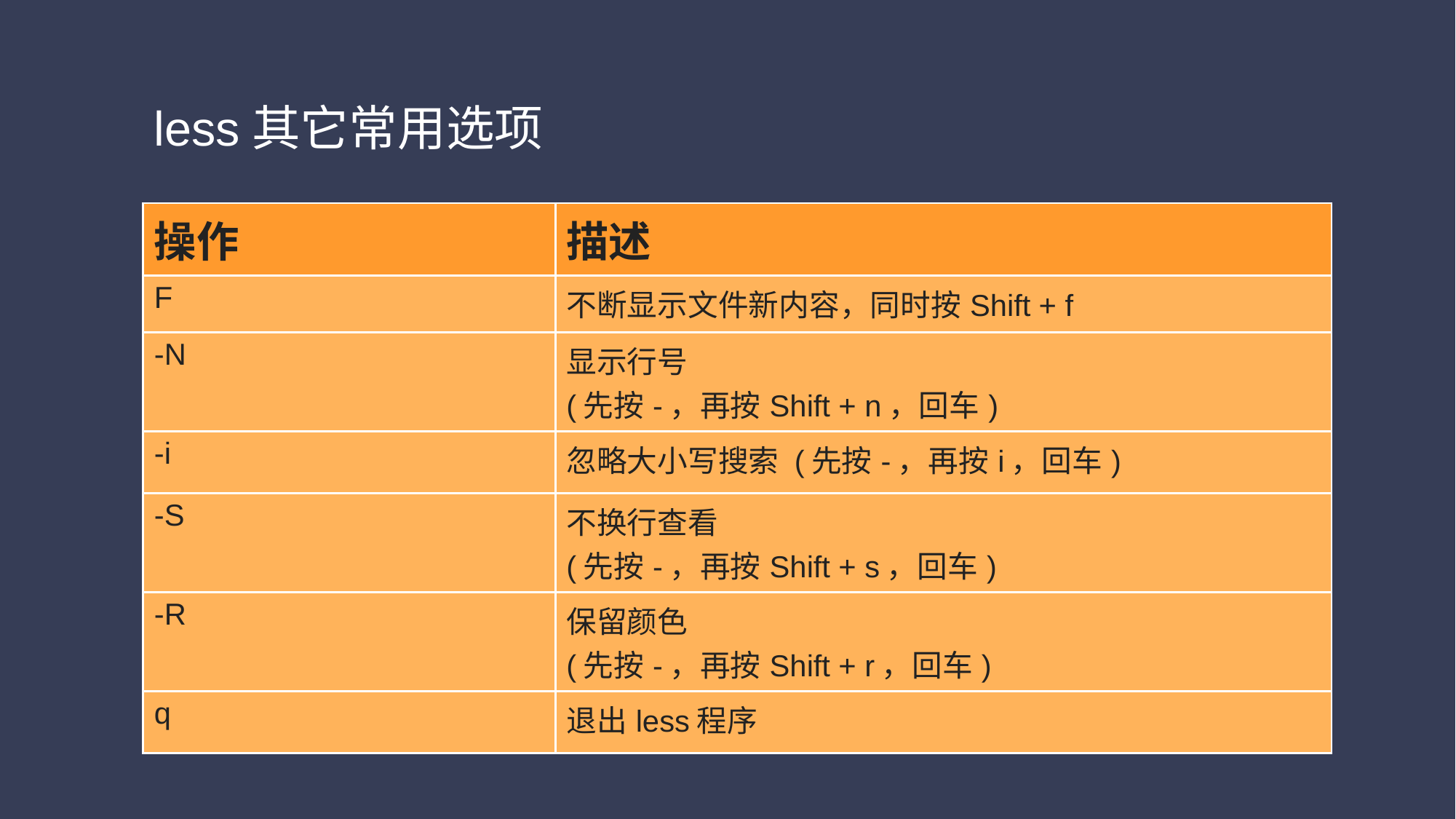

less其它常用选项
| 操作 | 描述 |
| --- | --- |
| F | 不断显示文件新内容，同时按Shift + f |
| -N | 显示行号 (先按-，再按Shift + n，回车) |
| -i | 忽略大小写搜索 (先按-，再按i，回车) |
| -S | 不换行查看 (先按-，再按Shift + s，回车) |
| -R | 保留颜色 (先按-，再按Shift + r，回车) |
| q | 退出less程序 |